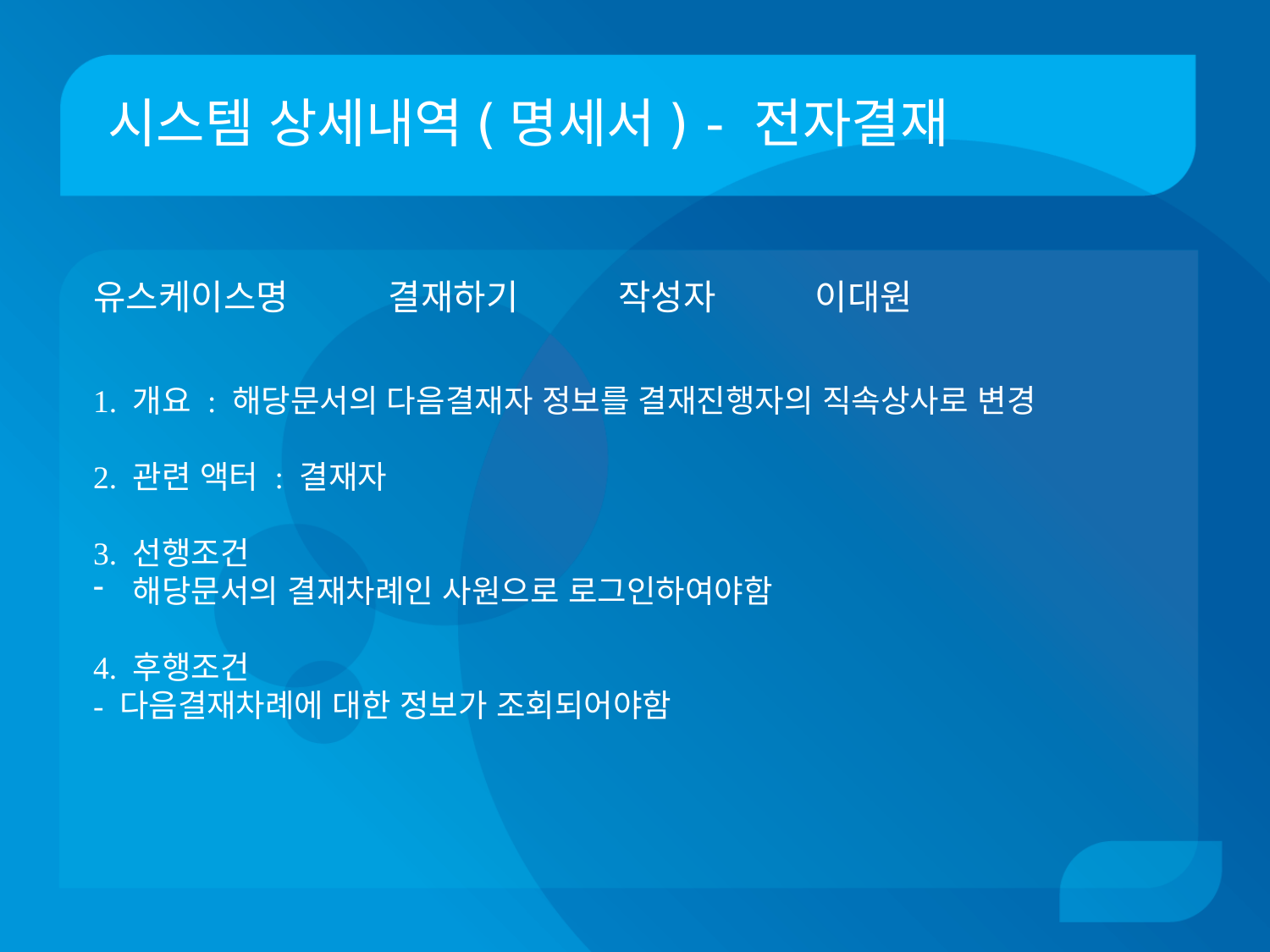

# 시스템 상세내역(명세서) - 전자결재
유스케이스명          결재하기          작성자          이대원
1. 개요 : 해당문서의 다음결재자 정보를 결재진행자의 직속상사로 변경

2. 관련 액터 : 결재자

3. 선행조건
해당문서의 결재차례인 사원으로 로그인하여야함

4. 후행조건
- 다음결재차례에 대한 정보가 조회되어야함